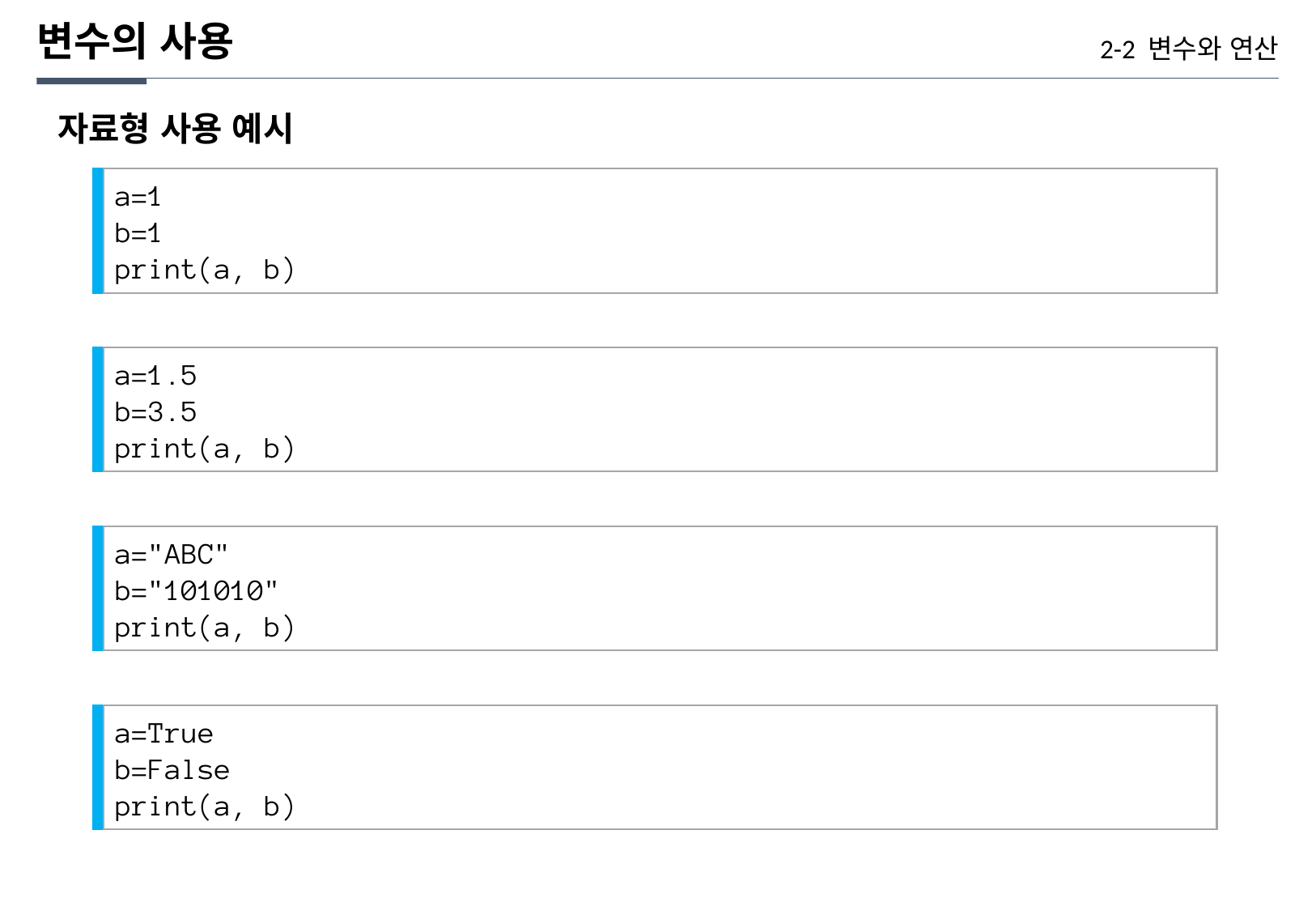

변수의 사용
2-2 변수와 연산
자료형 사용 예시

a=1
b=1
print(a, b)

a=1.5
b=3.5
print(a, b)

a="ABC"
b="101010"
print(a, b)

a=True
b=False
print(a, b)